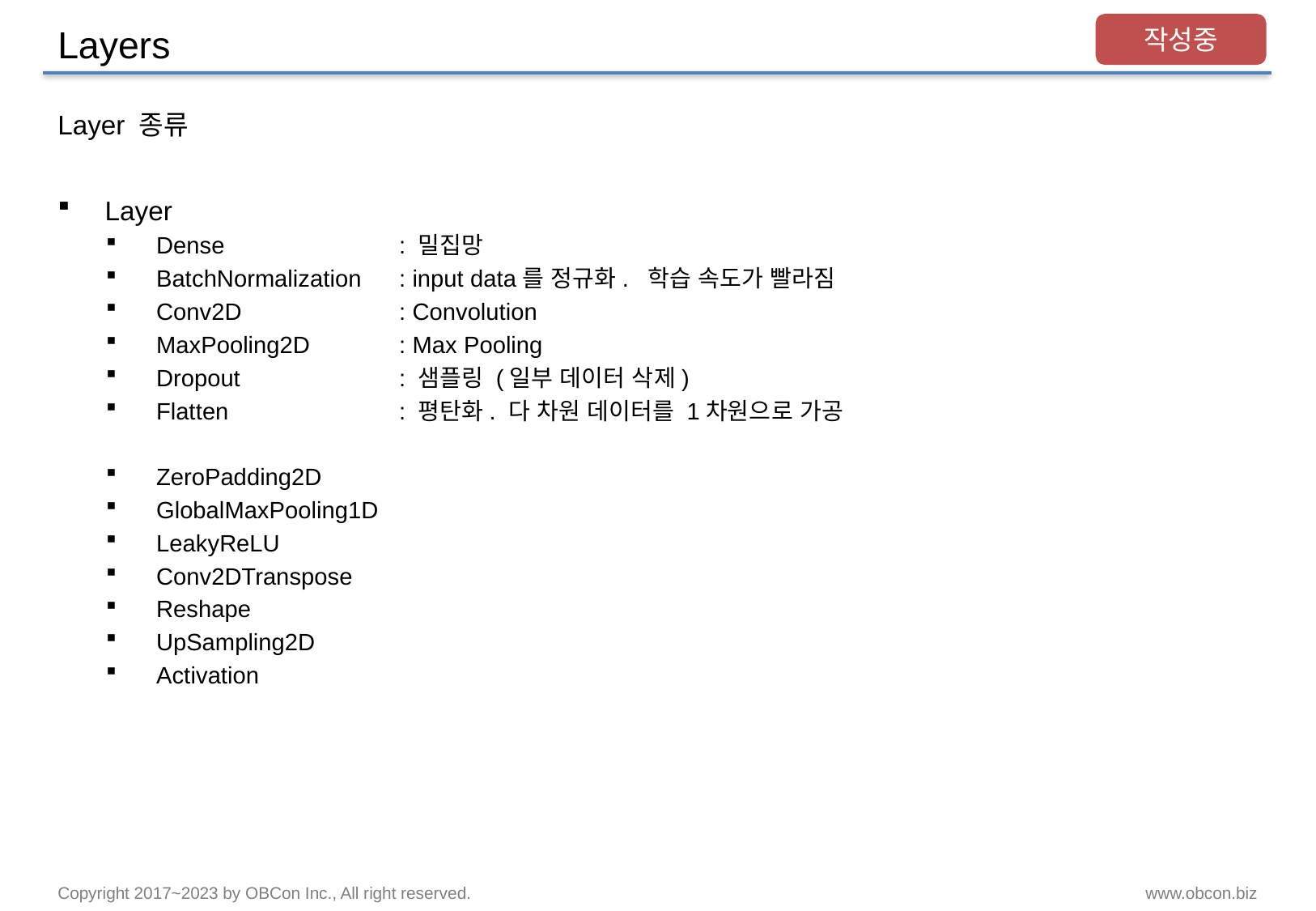

# Layers
작성중
Layer 종류
Layer
Dense		: 밀집망
BatchNormalization	: input data를 정규화.  학습 속도가 빨라짐
Conv2D		: Convolution
MaxPooling2D	: Max Pooling
Dropout		: 샘플링 (일부 데이터 삭제)
Flatten 		: 평탄화. 다 차원 데이터를 1차원으로 가공

ZeroPadding2D
GlobalMaxPooling1D
LeakyReLU
Conv2DTranspose
Reshape
UpSampling2D
Activation